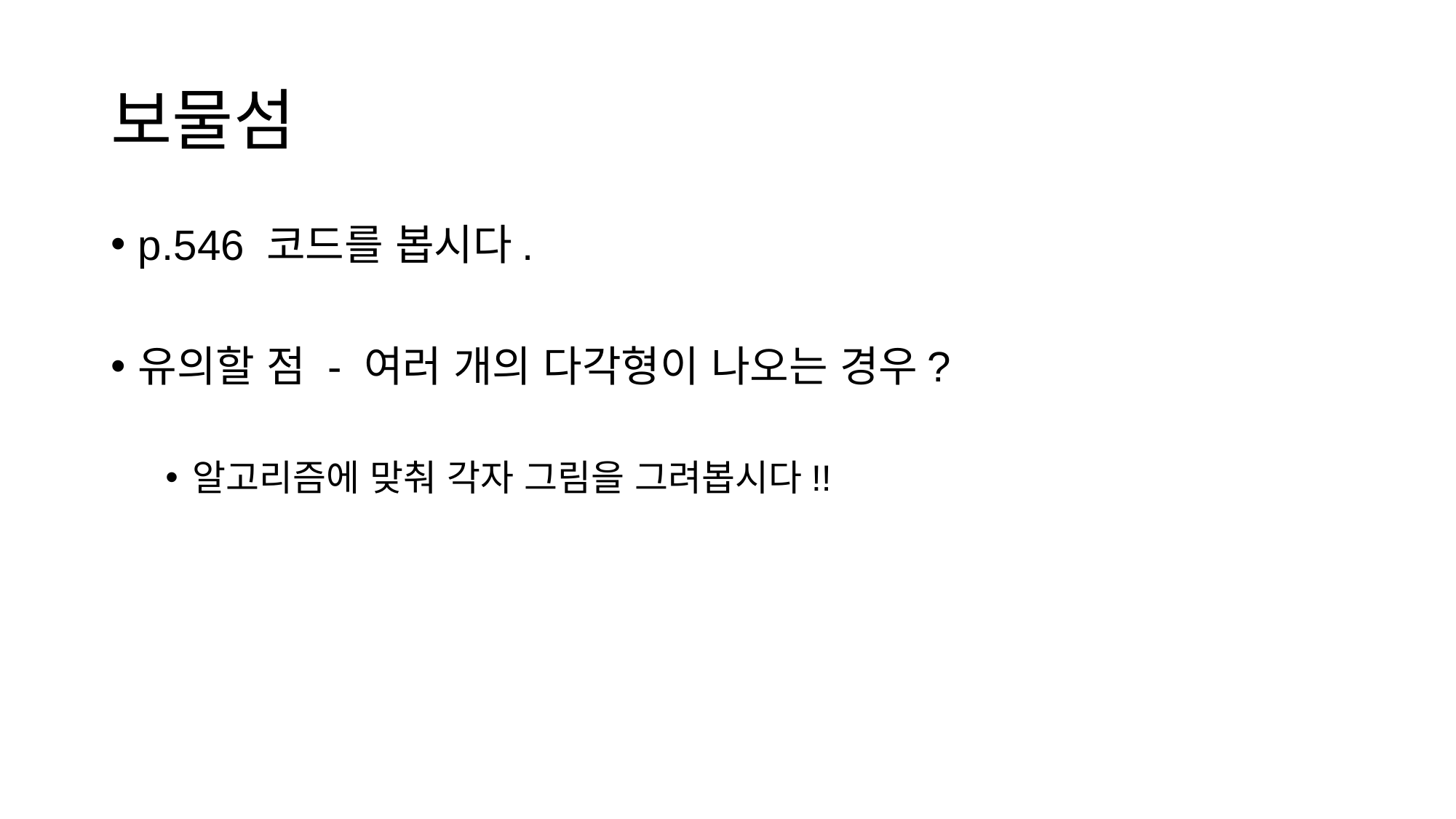

# 보물섬
p.546 코드를 봅시다.

유의할 점 - 여러 개의 다각형이 나오는 경우?

알고리즘에 맞춰 각자 그림을 그려봅시다!!